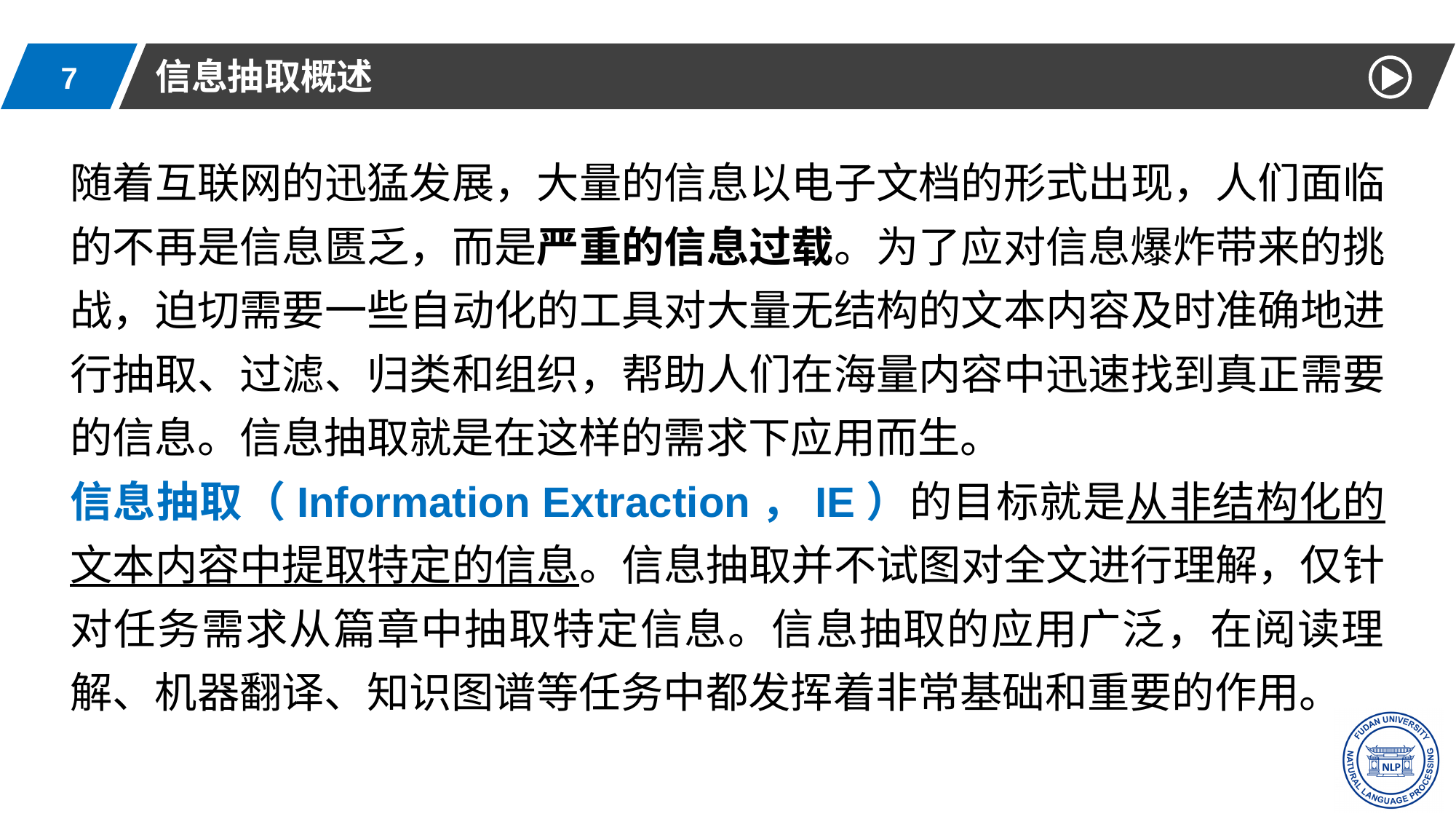

信息抽取概述
7

随着互联网的迅猛发展，大量的信息以电子文档的形式出现，人们面临的不再是信息匮乏，而是严重的信息过载。为了应对信息爆炸带来的挑战，迫切需要一些自动化的工具对大量无结构的文本内容及时准确地进行抽取、过滤、归类和组织，帮助人们在海量内容中迅速找到真正需要的信息。信息抽取就是在这样的需求下应用而生。
信息抽取（Information Extraction，IE）的目标就是从非结构化的文本内容中提取特定的信息。信息抽取并不试图对全文进行理解，仅针对任务需求从篇章中抽取特定信息。信息抽取的应用广泛，在阅读理解、机器翻译、知识图谱等任务中都发挥着非常基础和重要的作用。
3